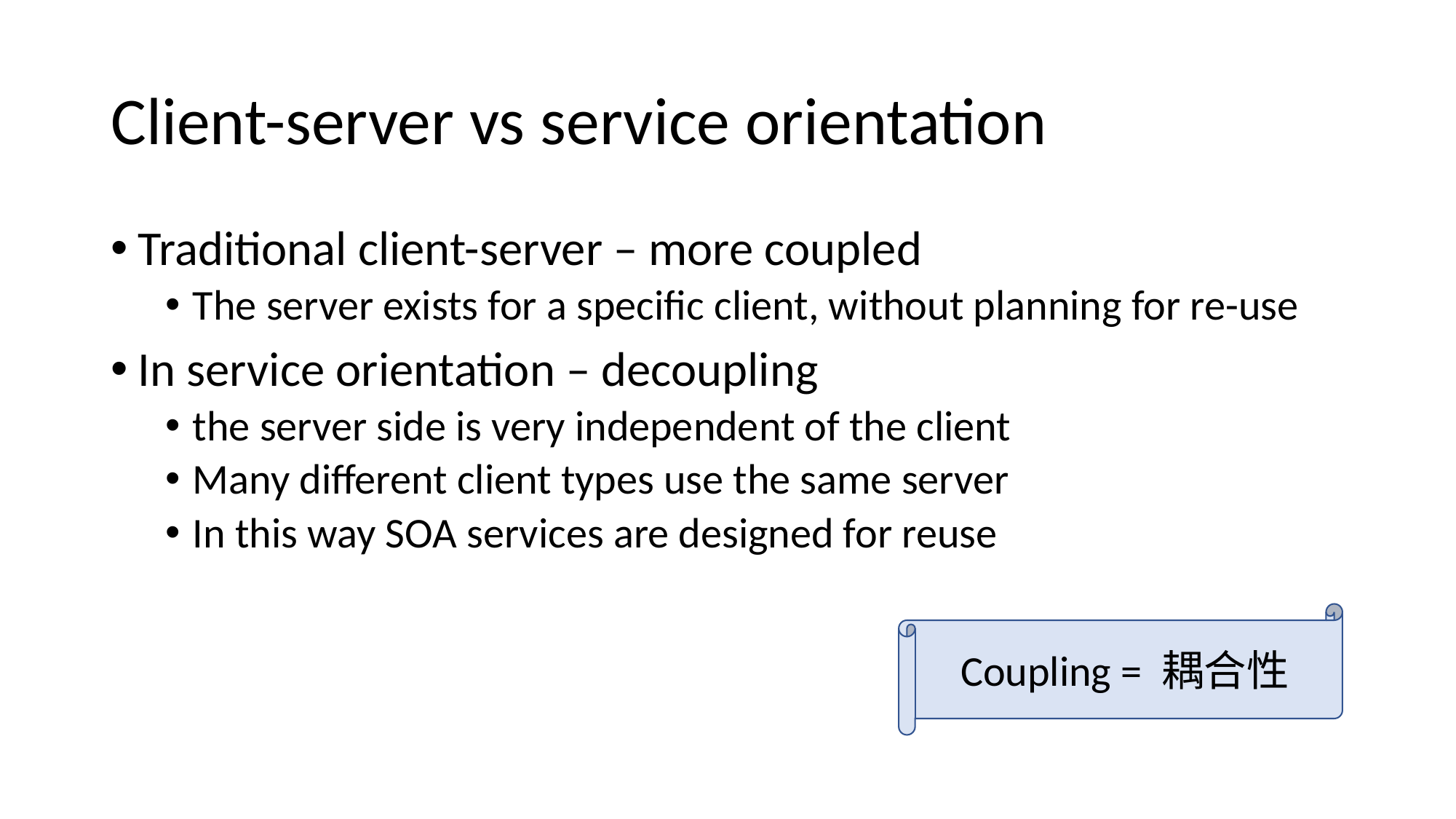

# Client-server vs service orientation
Traditional client-server – more coupled
The server exists for a specific client, without planning for re-use
In service orientation – decoupling
the server side is very independent of the client
Many different client types use the same server
In this way SOA services are designed for reuse
Coupling = 耦合性